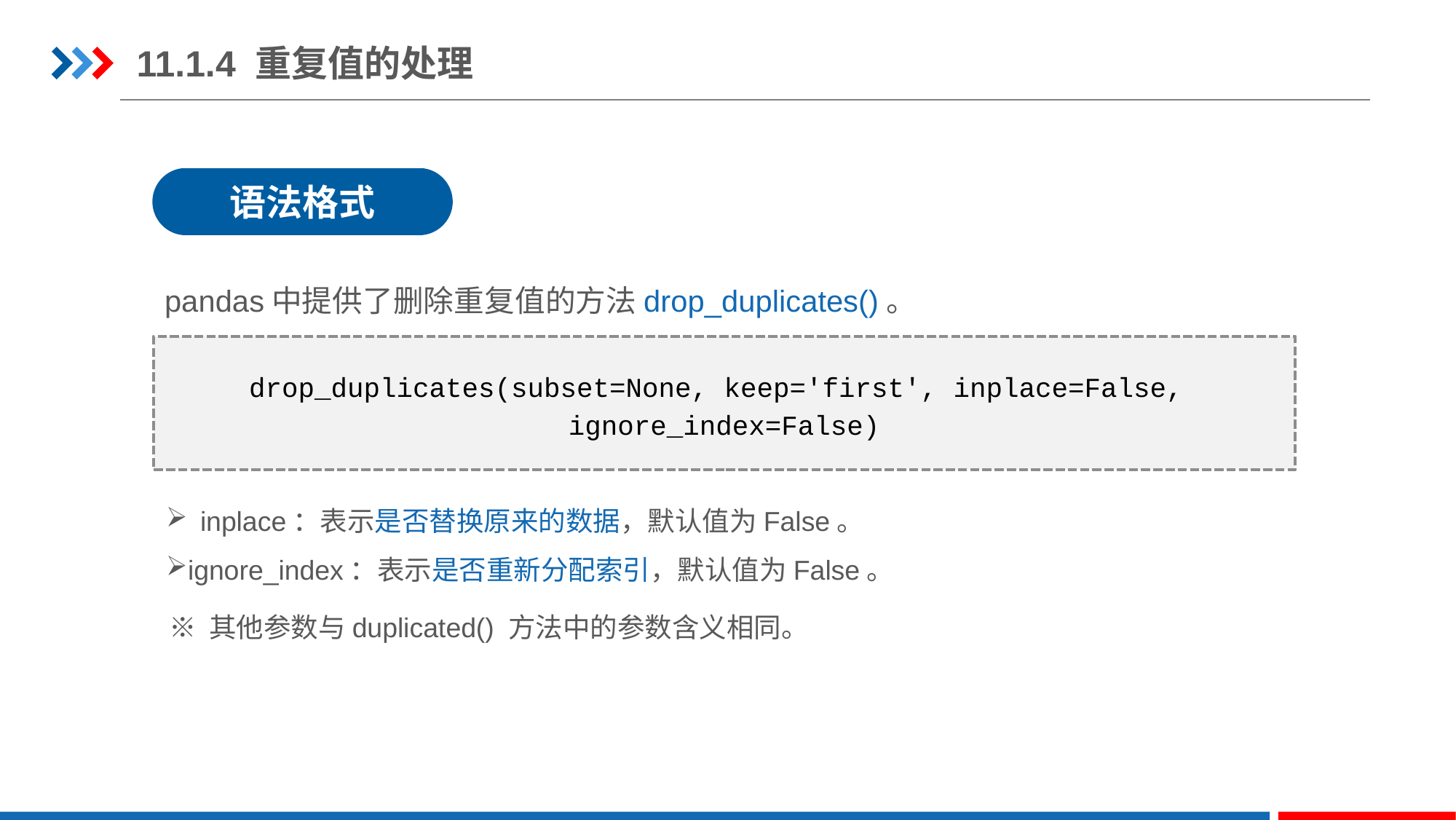

11.1.4 重复值的处理
语法格式
pandas中提供了删除重复值的方法drop_duplicates()。

drop_duplicates(subset=None, keep='first', inplace=False,
ignore_index=False)
inplace：表示是否替换原来的数据，默认值为False。
ignore_index：表示是否重新分配索引，默认值为False。
※ 其他参数与duplicated() 方法中的参数含义相同。